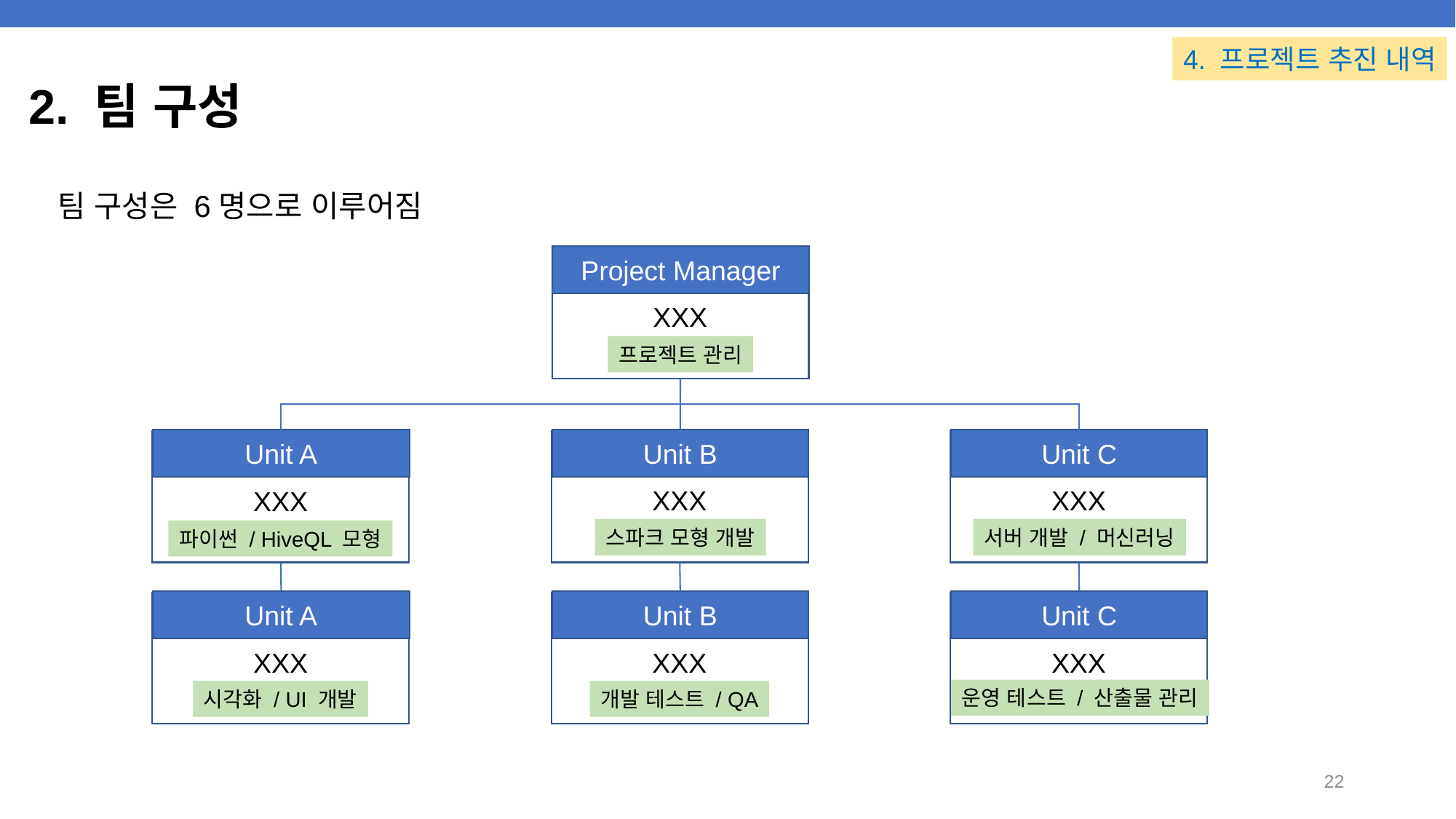

4. 프로젝트 추진 내역
# 2. 팀 구성
팀 구성은 6명으로 이루어짐
Project Manager

XXX
프로젝트 관리
Unit A

XXX
Unit B

XXX
Unit C

XXX
스파크 모형 개발
서버 개발 / 머신러닝
파이썬 / HiveQL 모형
Unit A

XXX
Unit B

XXX
Unit C

XXX
운영 테스트 / 산출물 관리
시각화 / UI 개발
개발 테스트 / QA
22